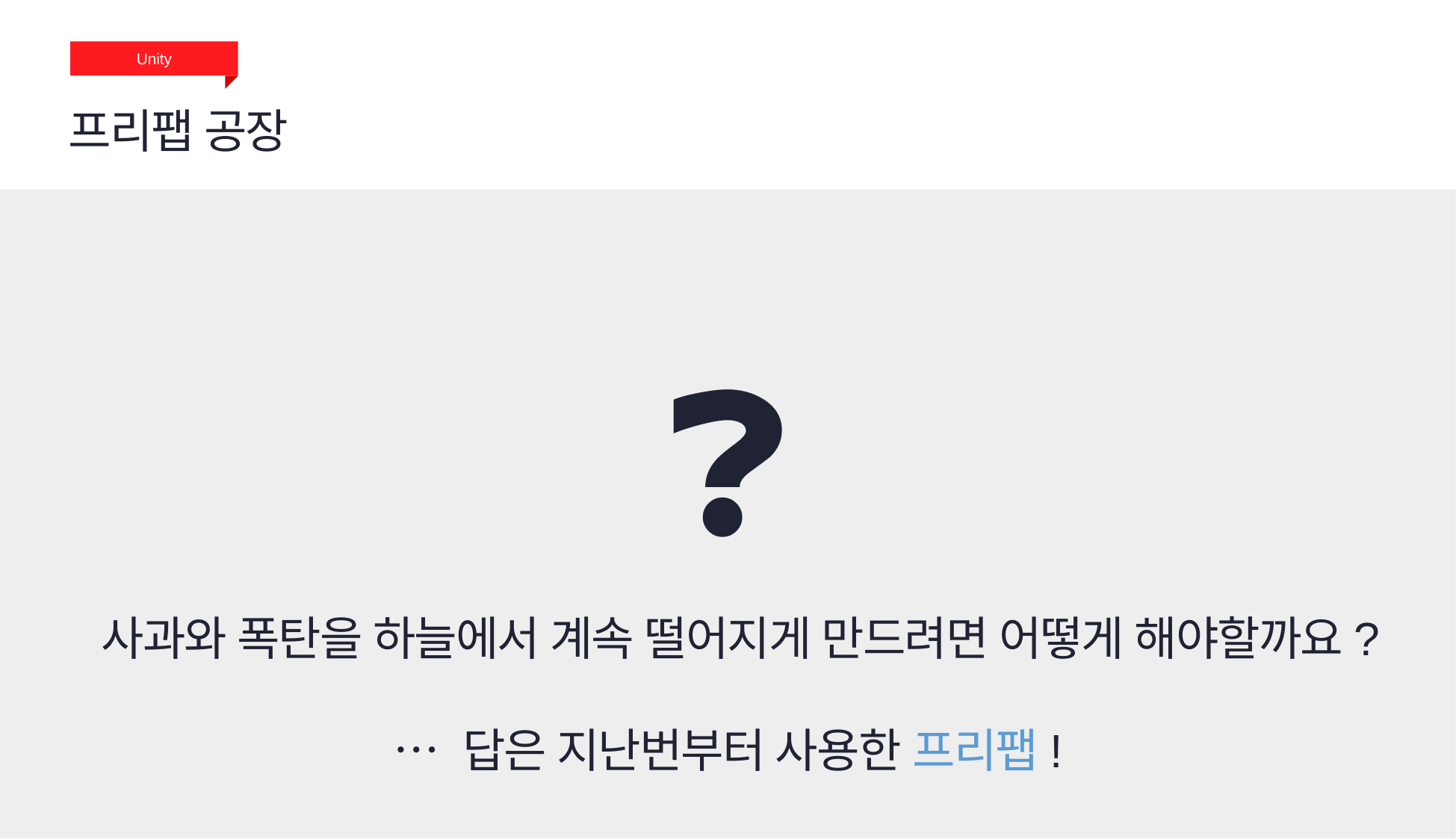

Unity

프리팹 공장
❓

사과와 폭탄을 하늘에서 계속 떨어지게 만드려면 어떻게 해야할까요?

… 답은 지난번부터 사용한 프리팹!